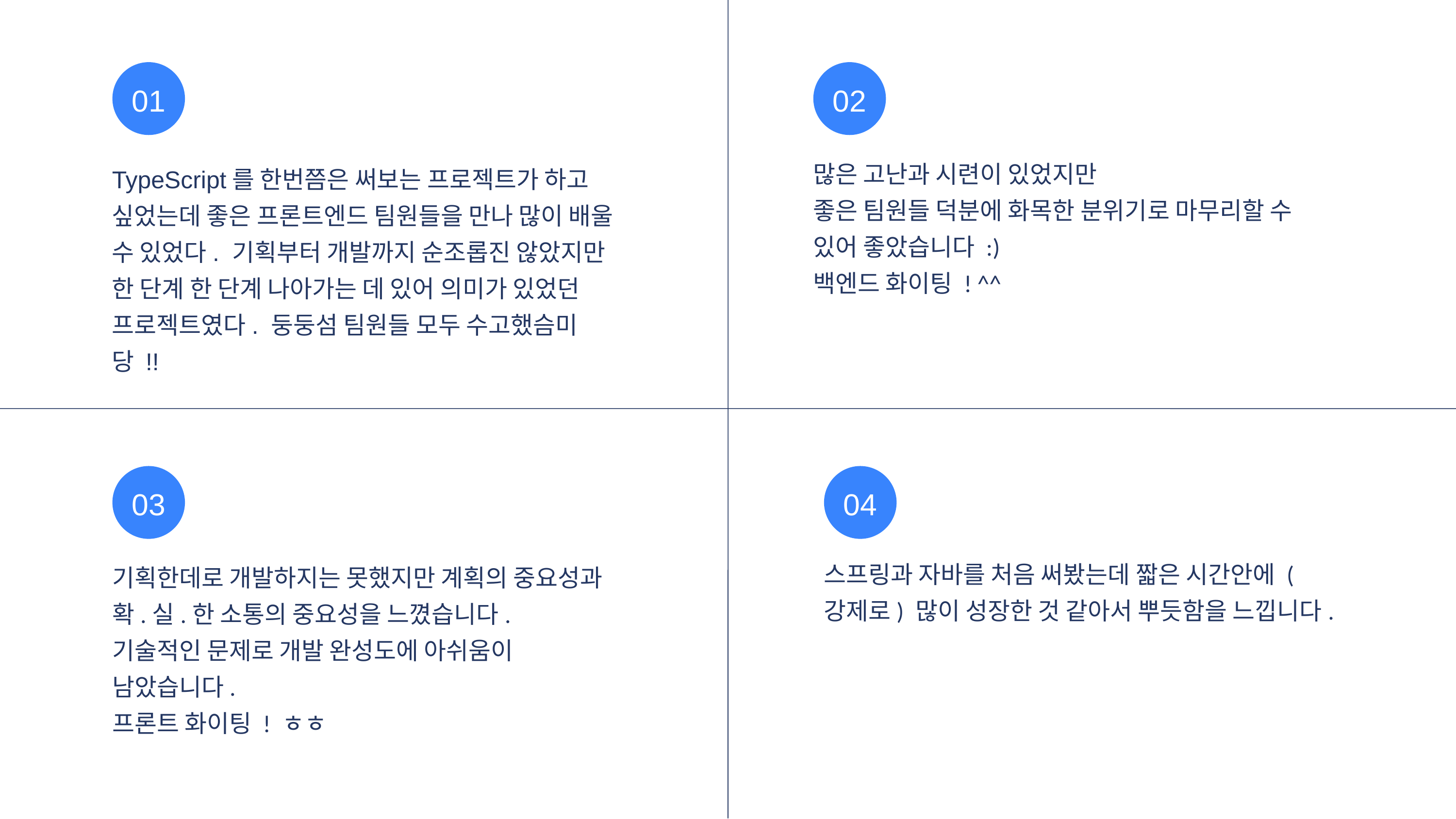

01

02

TypeScript를 한번쯤은 써보는 프로젝트가 하고 싶었는데 좋은 프론트엔드 팀원들을 만나 많이 배울 수 있었다. 기획부터 개발까지 순조롭진 않았지만 한 단계 한 단계 나아가는 데 있어 의미가 있었던 프로젝트였다. 둥둥섬 팀원들 모두 수고했슴미당 !!
많은 고난과 시련이 있었지만
좋은 팀원들 덕분에 화목한 분위기로 마무리할 수 있어 좋았습니다 :)
백엔드 화이팅 ! ^^

03

04
스프링과 자바를 처음 써봤는데 짧은 시간안에 (강제로) 많이 성장한 것 같아서 뿌듯함을 느낍니다.
기획한데로 개발하지는 못했지만 계획의 중요성과 확.실.한 소통의 중요성을 느꼈습니다.
기술적인 문제로 개발 완성도에 아쉬움이 남았습니다.
프론트 화이팅 ! ㅎㅎ